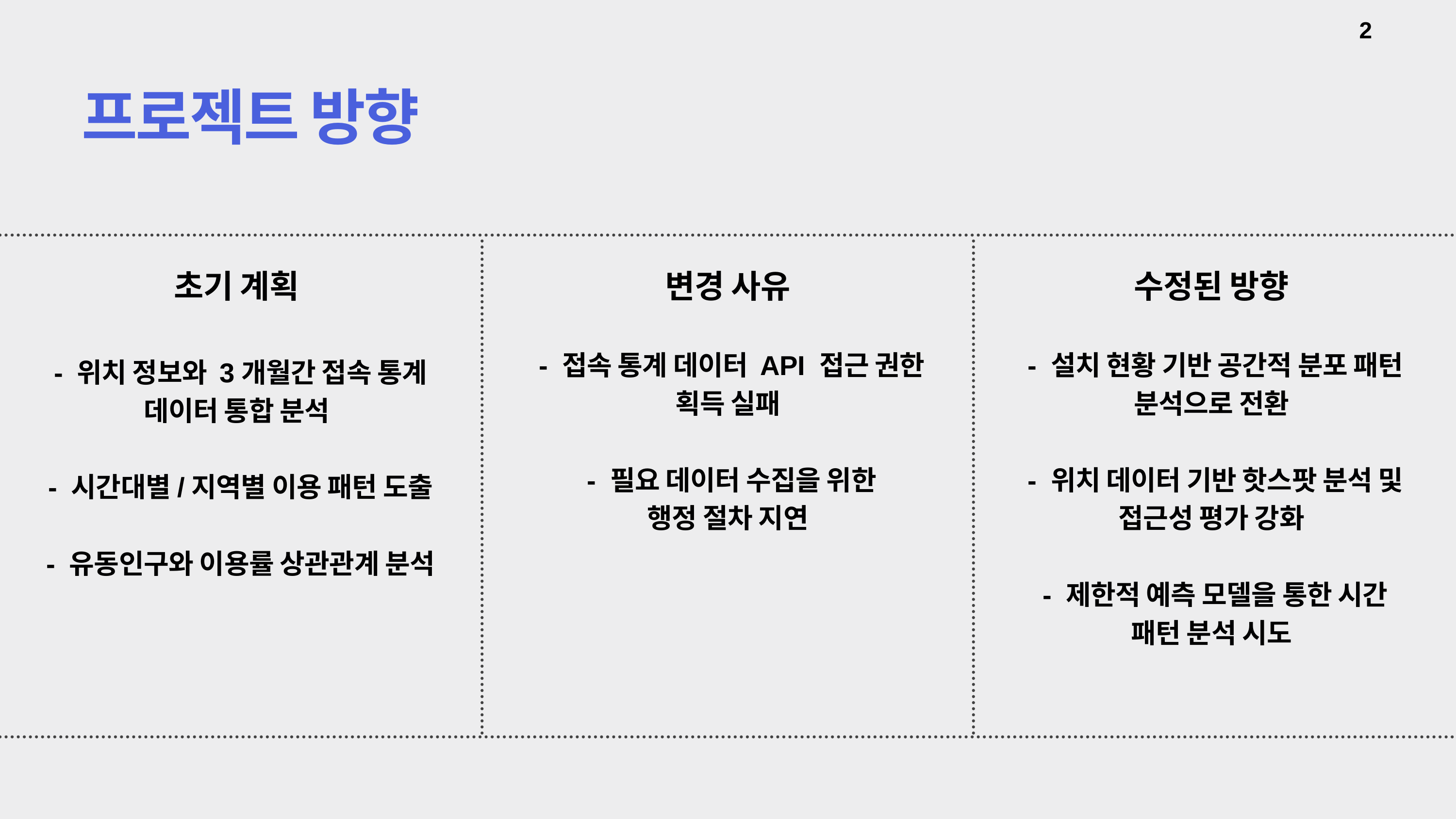

2
프로젝트 방향

초기 계획

 - 위치 정보와 3개월간 접속 통계
데이터 통합 분석

 - 시간대별/지역별 이용 패턴 도출

 - 유동인구와 이용률 상관관계 분석

변경 사유

 - 접속 통계 데이터 API 접근 권한 획득 실패

 - 필요 데이터 수집을 위한
행정 절차 지연

수정된 방향

 - 설치 현황 기반 공간적 분포 패턴 분석으로 전환

 - 위치 데이터 기반 핫스팟 분석 및 접근성 평가 강화

 - 제한적 예측 모델을 통한 시간
패턴 분석 시도